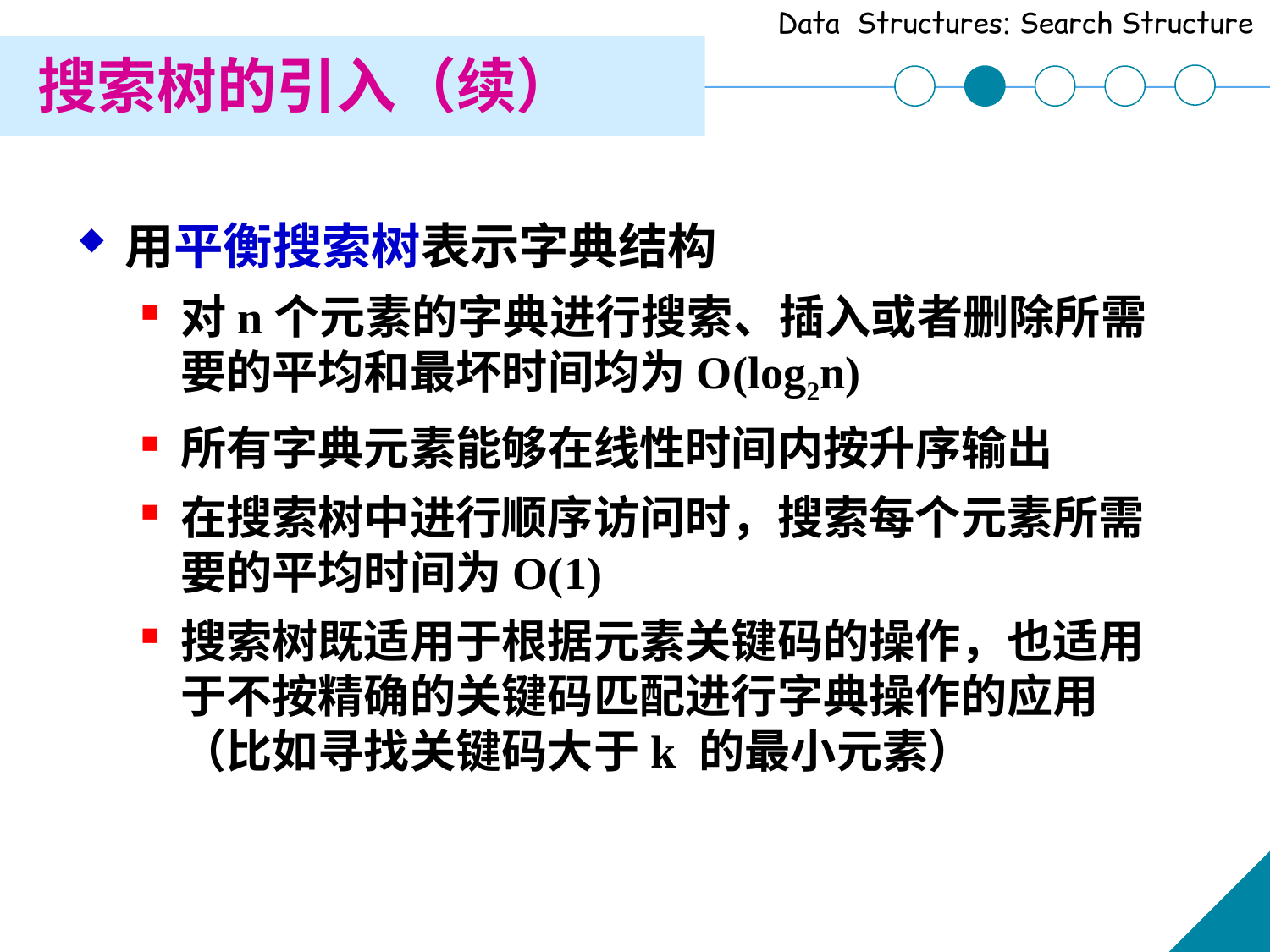

搜索树的引入（续）

用平衡搜索树表示字典结构
对n个元素的字典进行搜索、插入或者删除所需要的平均和最坏时间均为O(log2n)
所有字典元素能够在线性时间内按升序输出
在搜索树中进行顺序访问时，搜索每个元素所需要的平均时间为O(1)
搜索树既适用于根据元素关键码的操作，也适用于不按精确的关键码匹配进行字典操作的应用（比如寻找关键码大于k 的最小元素）